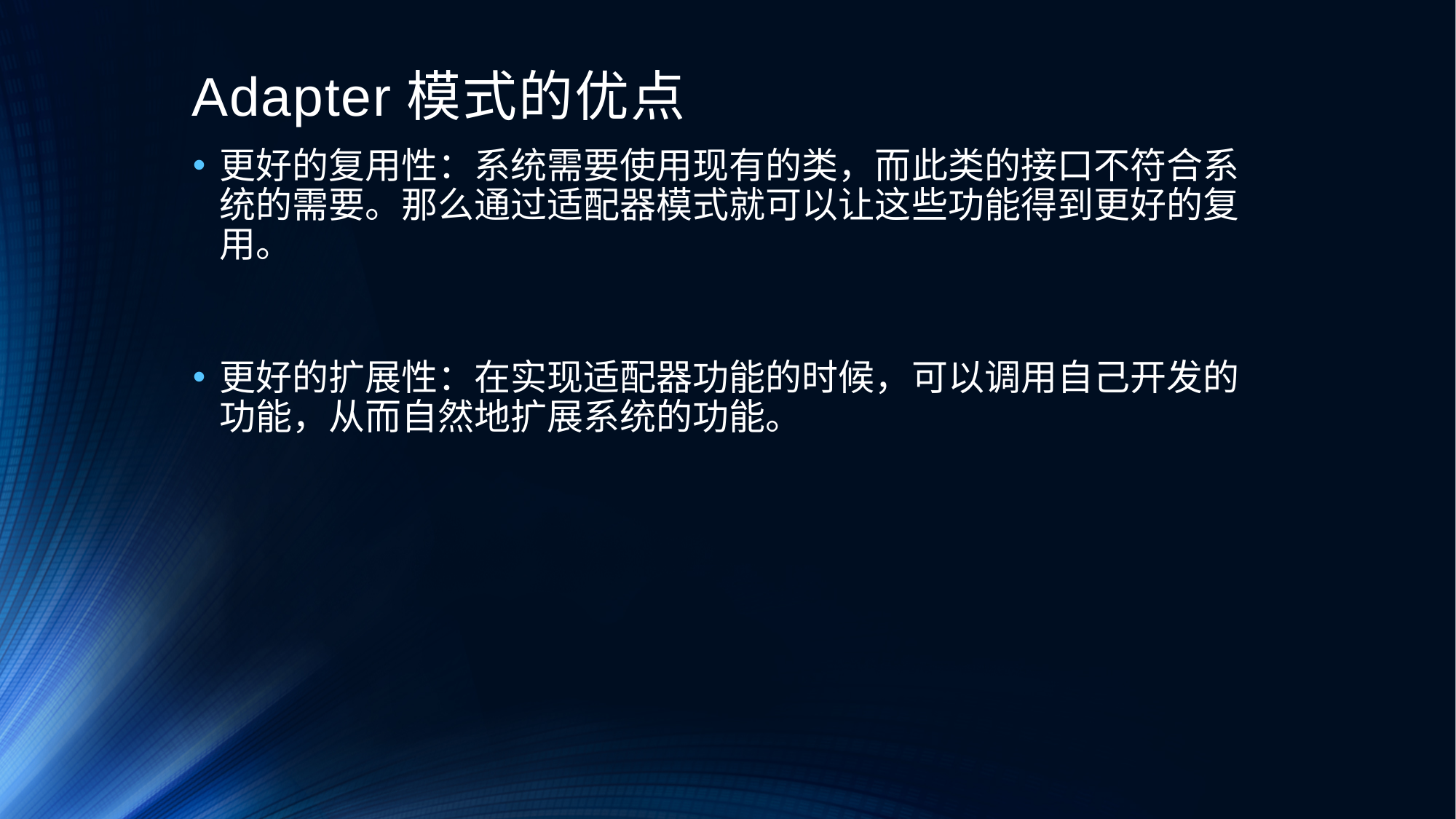

# Adapter模式的优点
更好的复用性：系统需要使用现有的类，而此类的接口不符合系统的需要。那么通过适配器模式就可以让这些功能得到更好的复用。

更好的扩展性：在实现适配器功能的时候，可以调用自己开发的功能，从而自然地扩展系统的功能。